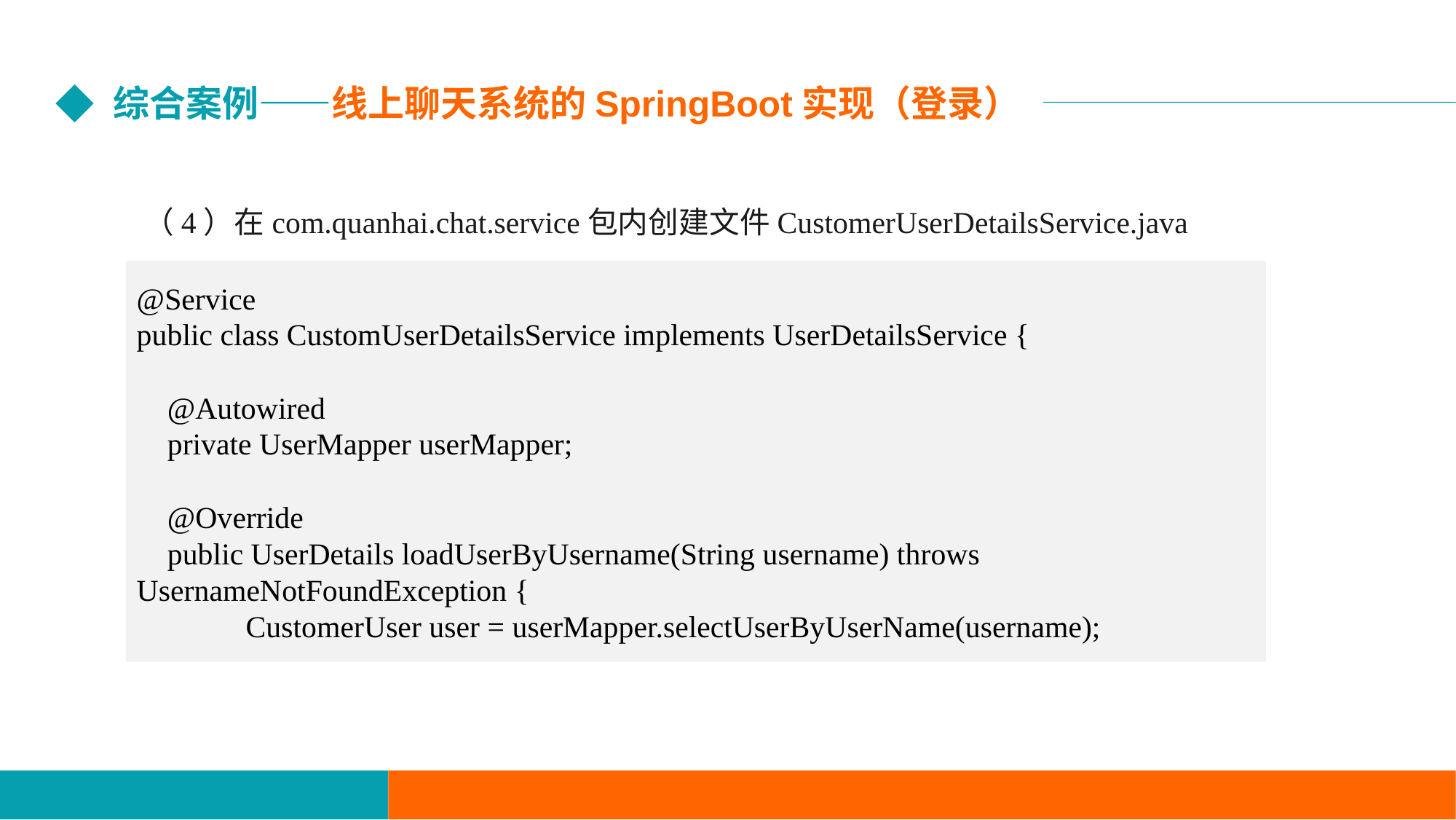

综合案例——线上聊天系统的SpringBoot实现（登录）

（4）在com.quanhai.chat.service包内创建文件CustomerUserDetailsService.java

@Service
public class CustomUserDetailsService implements UserDetailsService {

    @Autowired
    private UserMapper userMapper;

    @Override
    public UserDetails loadUserByUsername(String username) throws UsernameNotFoundException {
	CustomerUser user = userMapper.selectUserByUserName(username);